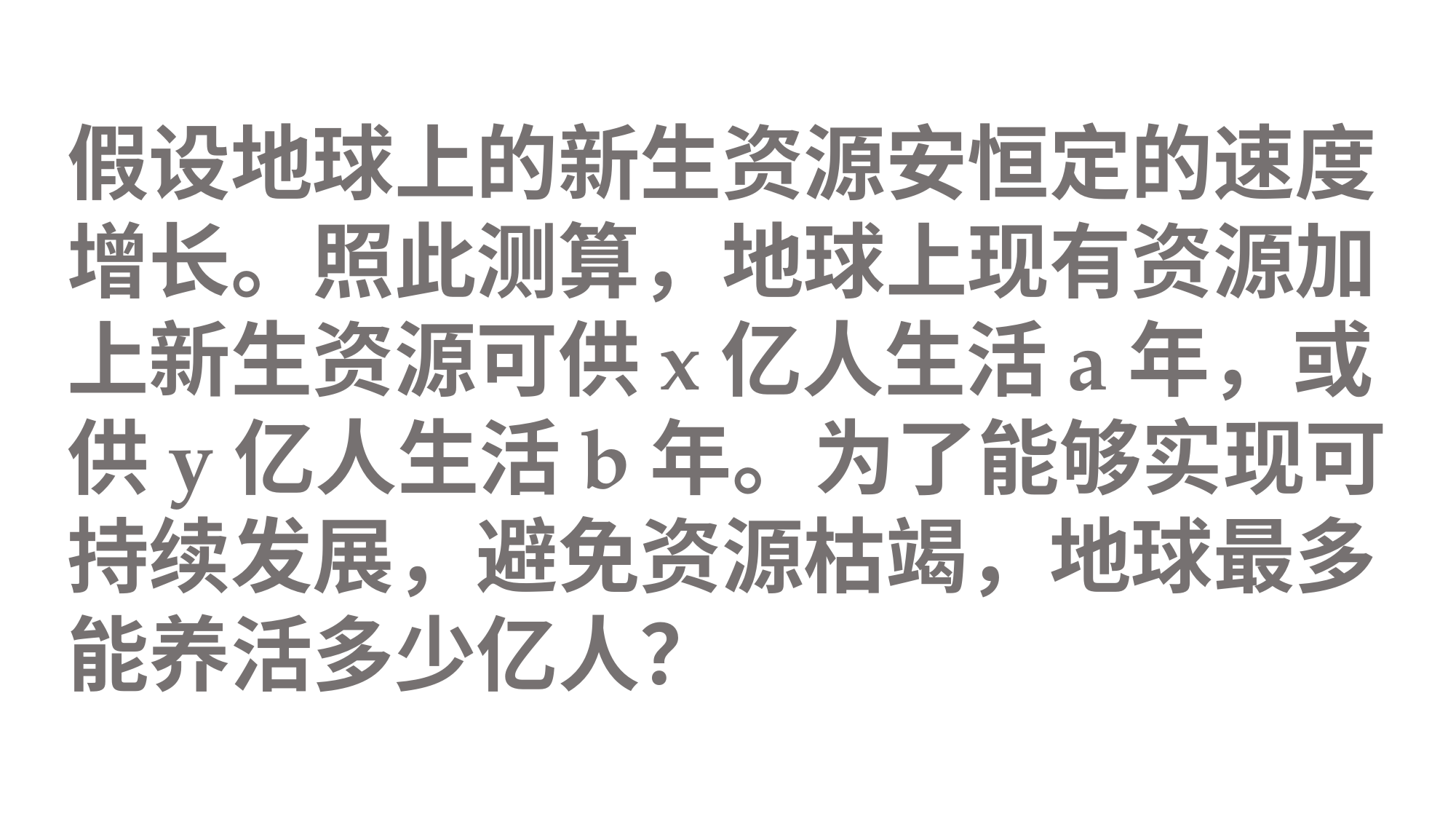

假设地球上的新生资源安恒定的速度增长。照此测算，地球上现有资源加上新生资源可供x亿人生活a年，或供y亿人生活b年。为了能够实现可持续发展，避免资源枯竭，地球最多能养活多少亿人？